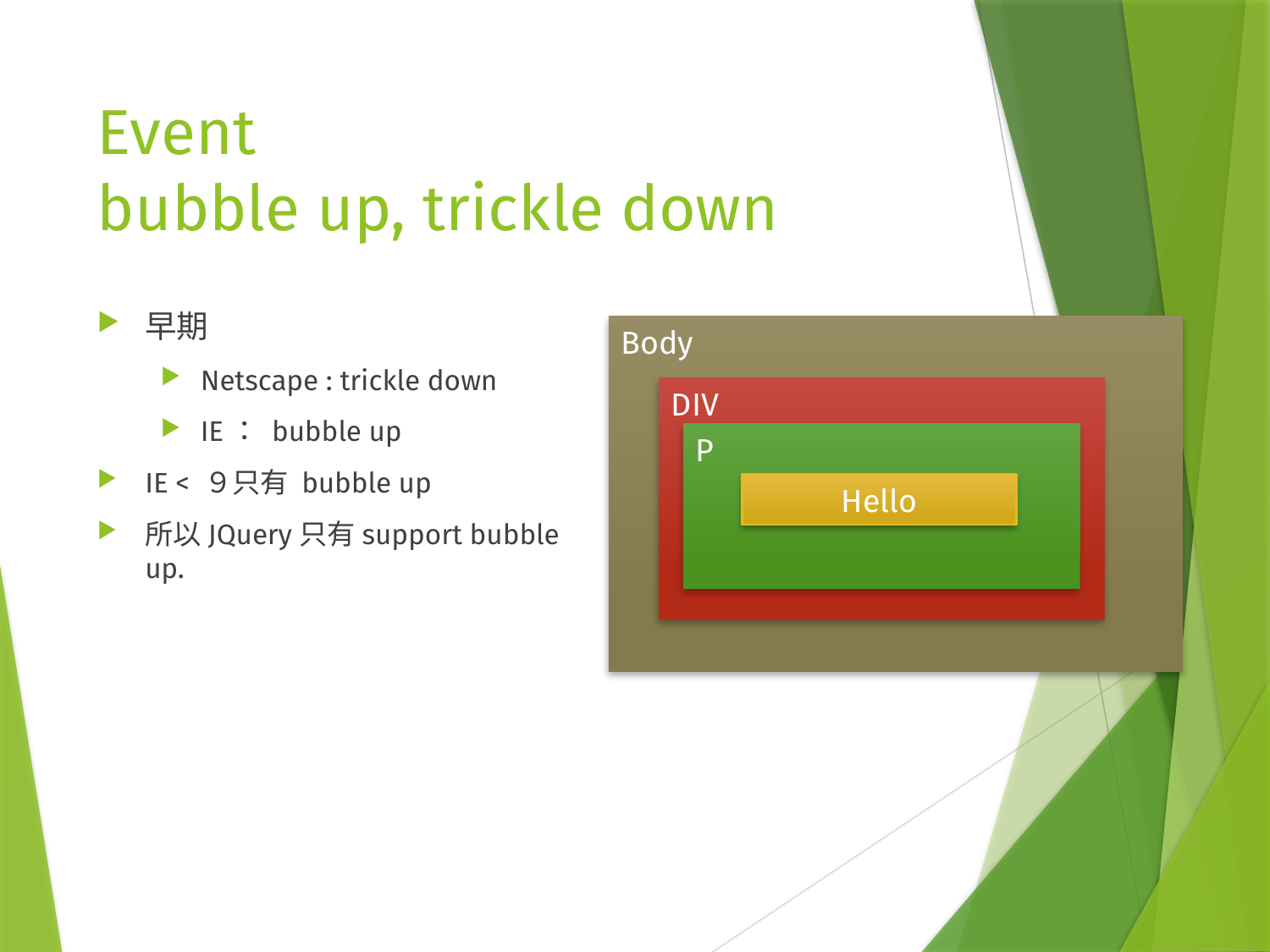

# Event bubble up, trickle down
早期
Netscape : trickle down
IE： bubble up
IE < ９只有 bubble up
所以JQuery只有support bubble up.

Body

DIV

P

Hello